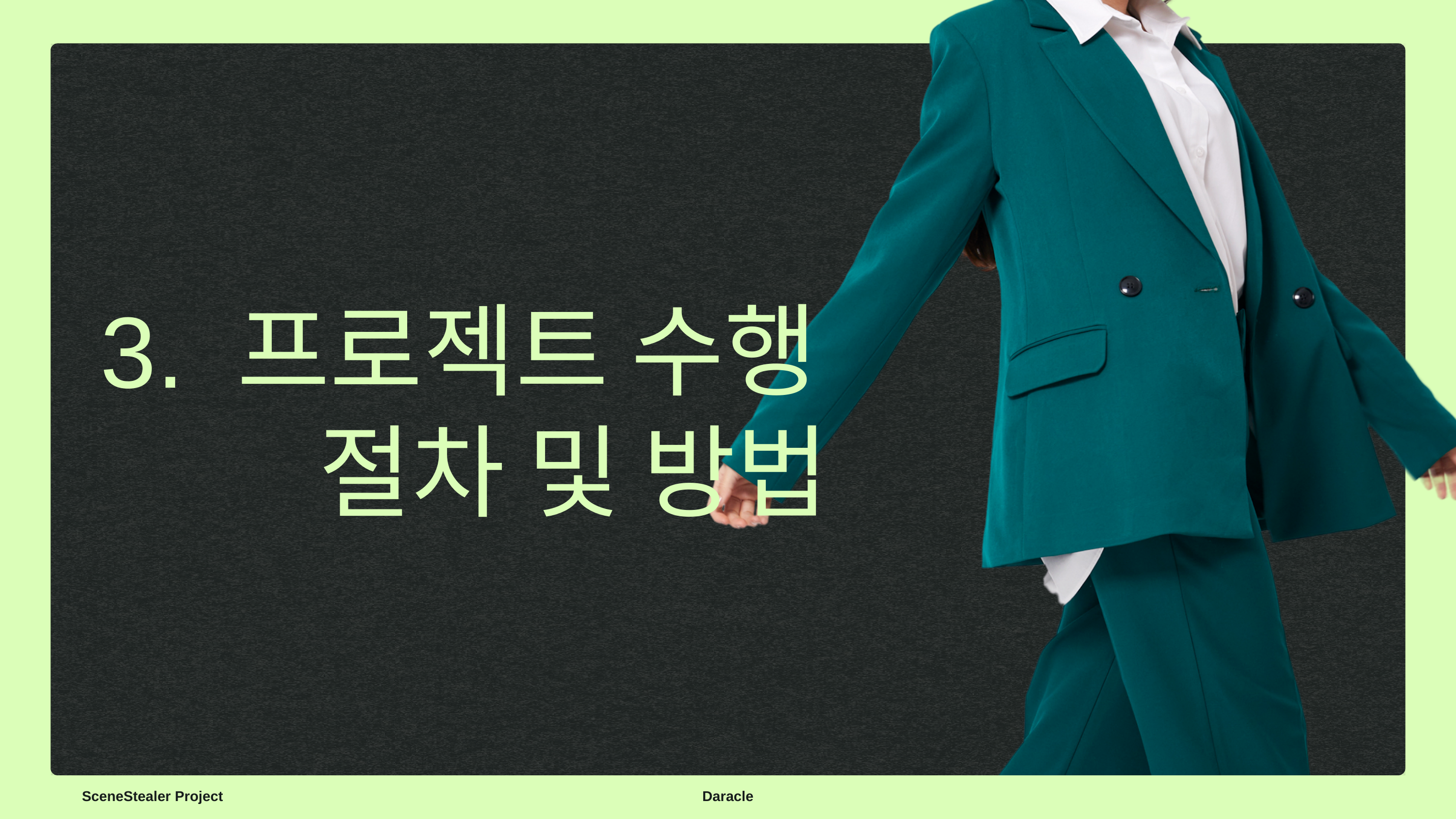

3. 프로젝트 수행
			절차 및 방법
SceneStealer Project
Daracle